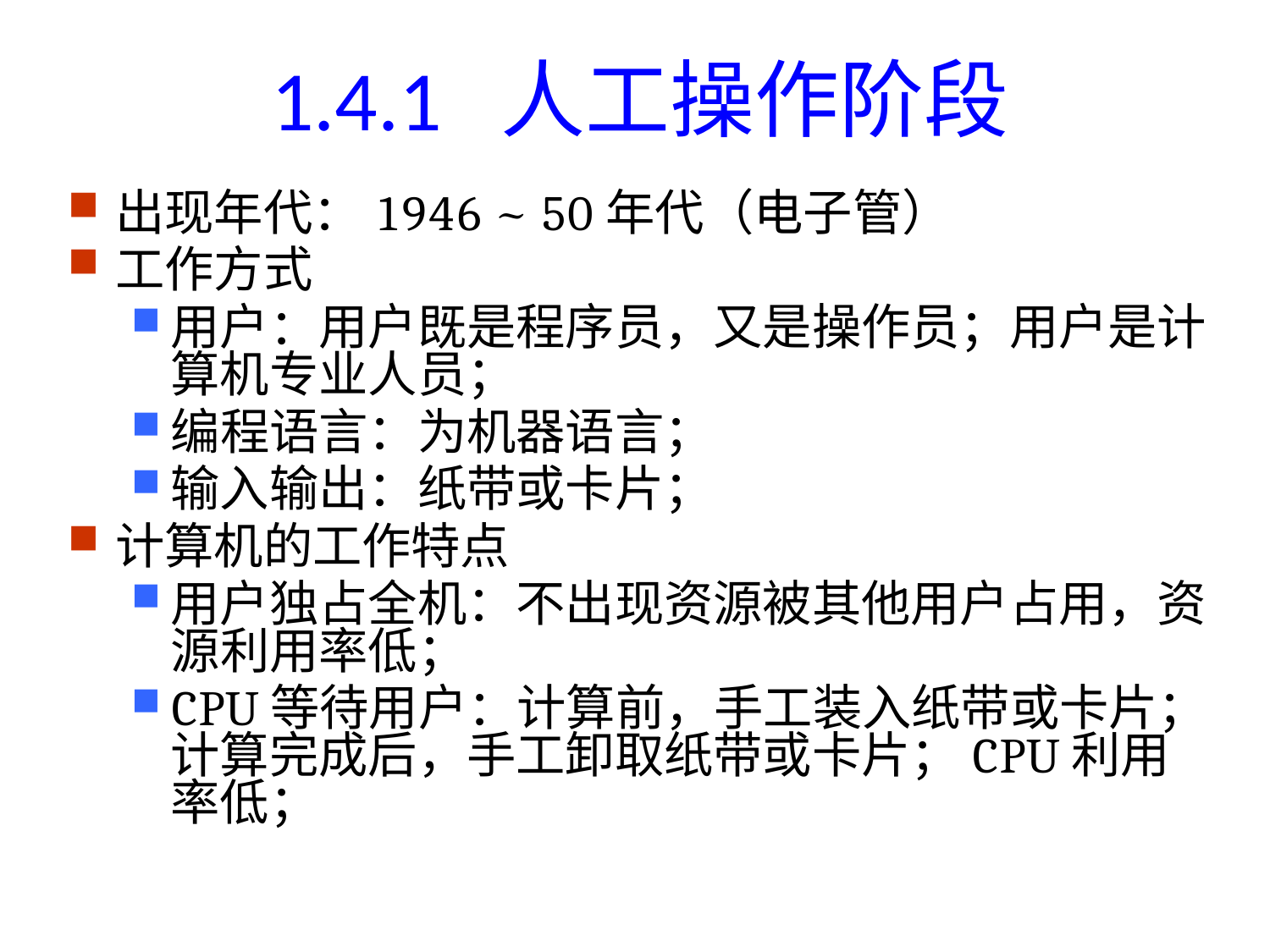

# 1.4.1  人工操作阶段
出现年代：1946 ~ 50年代（电子管）
工作方式
用户：用户既是程序员，又是操作员；用户是计算机专业人员；
编程语言：为机器语言；
输入输出：纸带或卡片；
计算机的工作特点
用户独占全机：不出现资源被其他用户占用，资源利用率低；
CPU等待用户：计算前，手工装入纸带或卡片；计算完成后，手工卸取纸带或卡片；CPU利用率低；